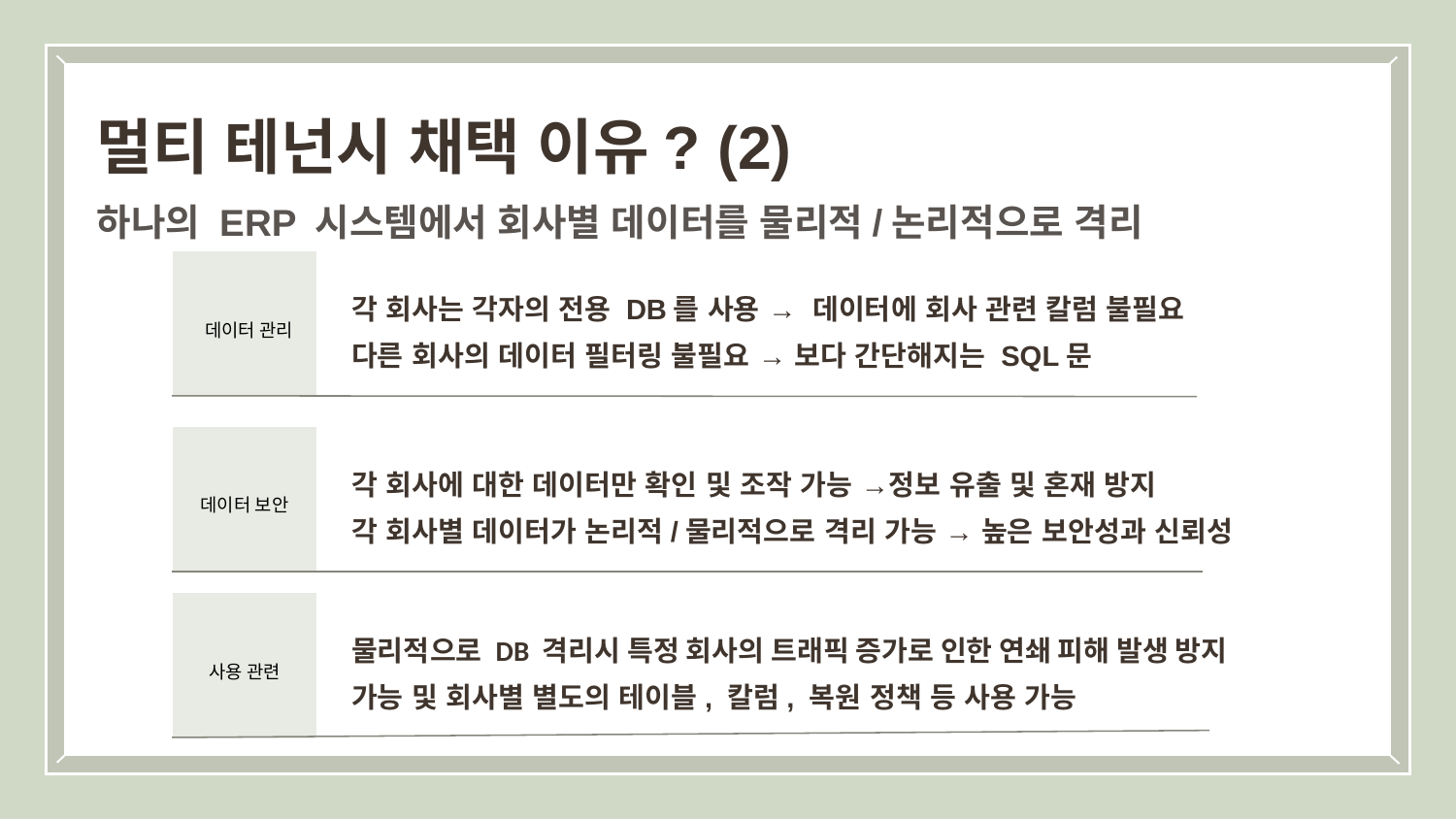

멀티 테넌시 채택 이유? (2)
하나의 ERP 시스템에서 회사별 데이터를 물리적/논리적으로 격리

 데이터 관리
각 회사는 각자의 전용 DB를 사용 →  데이터에 회사 관련 칼럼 불필요
다른 회사의 데이터 필터링 불필요 → 보다 간단해지는 SQL문

데이터 보안
각 회사에 대한 데이터만 확인 및 조작 가능 →정보 유출 및 혼재 방지
각 회사별 데이터가 논리적/물리적으로 격리 가능 → 높은 보안성과 신뢰성

사용 관련
물리적으로 DB 격리시 특정 회사의 트래픽 증가로 인한 연쇄 피해 발생 방지 가능 및 회사별 별도의 테이블, 칼럼, 복원 정책 등 사용 가능